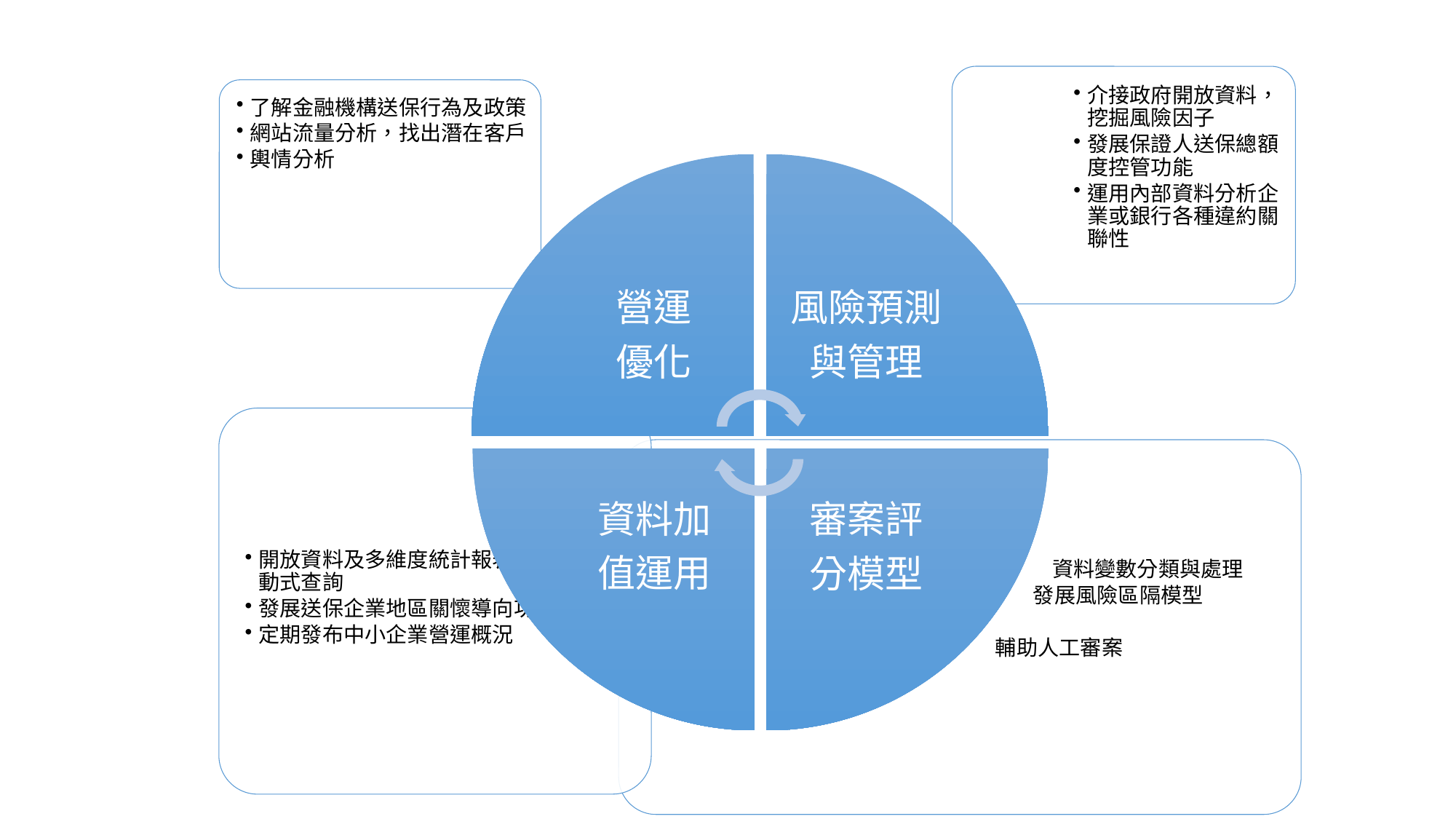

資料變數分類與處理
                                   發展風險區隔模型

                           輔助人工審案

開放資料及多維度統計報表自動化/互動式查詢
發展送保企業地區關懷導向功能
定期發布中小企業營運概況
介接政府開放資料，挖掘風險因子
發展保證人送保總額度控管功能
運用內部資料分析企業或銀行各種違約關聯性

了解金融機構送保行為及政策
網站流量分析，找出潛在客戶
輿情分析

營運
優化
風險預測
與管理
審案評
分模型
資料加
值運用